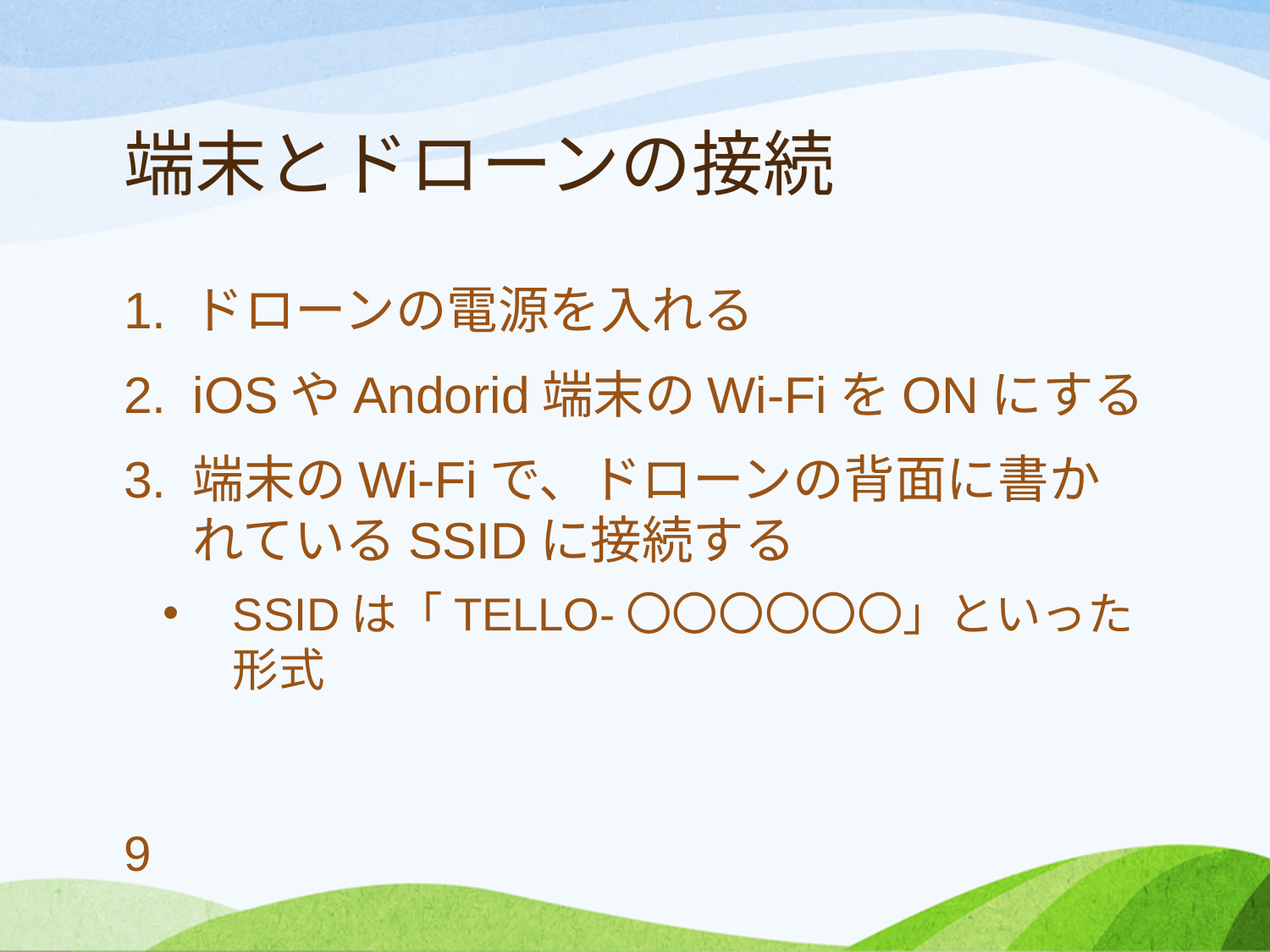

# 端末とドローンの接続
ドローンの電源を入れる
iOSやAndorid端末のWi-FiをONにする
端末のWi-Fiで、ドローンの背面に書かれているSSIDに接続する
SSIDは「TELLO-〇〇〇〇〇〇」といった形式

9